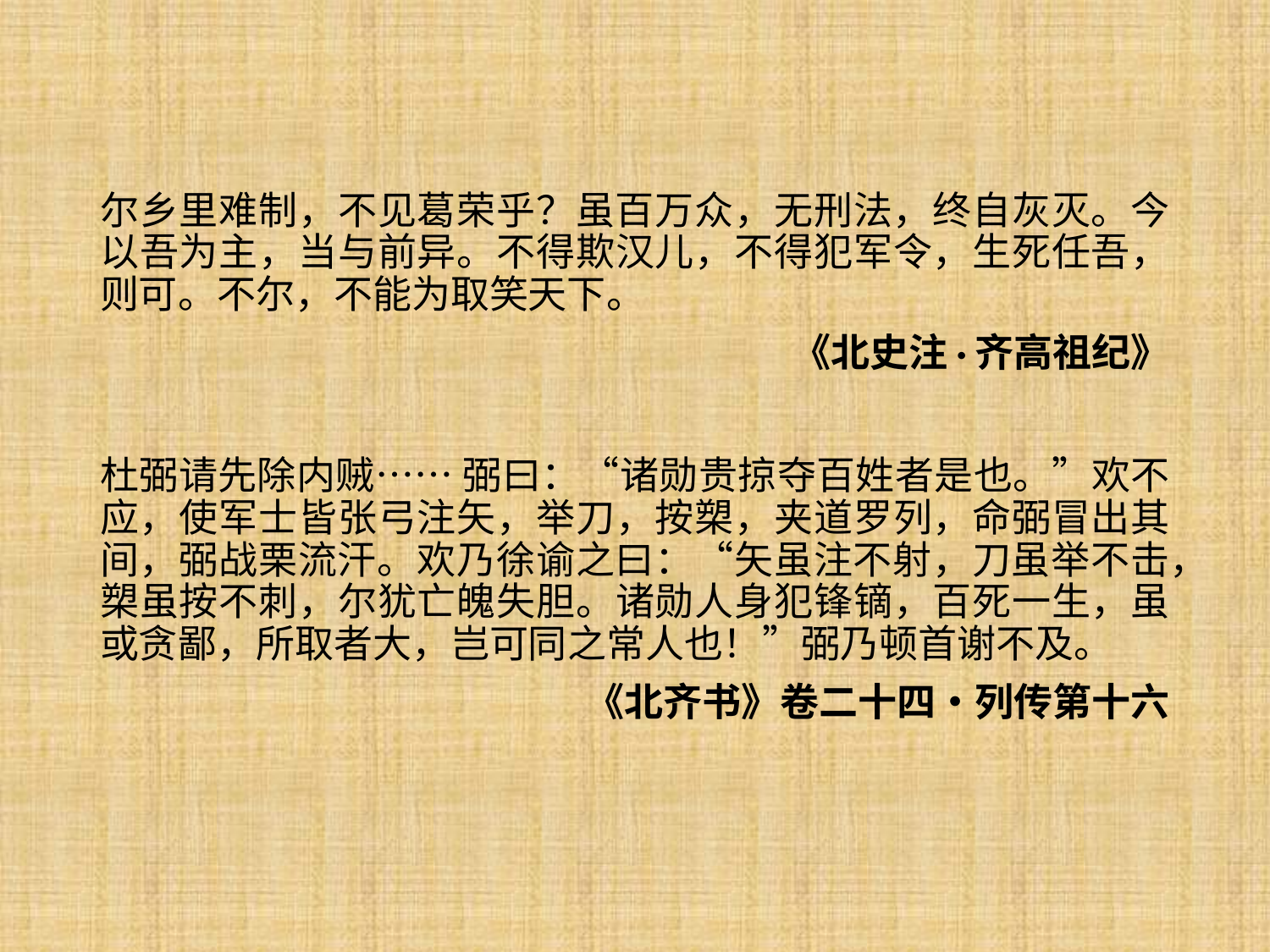

尔乡里难制，不见葛荣乎？虽百万众，无刑法，终自灰灭。今以吾为主，当与前异。不得欺汉儿，不得犯军令，生死任吾，则可。不尔，不能为取笑天下。
《北史注·齐高祖纪》

杜弼请先除内贼…… 弼曰：“诸勋贵掠夺百姓者是也。”欢不应，使军士皆张弓注矢，举刀，按槊，夹道罗列，命弼冒出其间，弼战栗流汗。欢乃徐谕之曰：“矢虽注不射，刀虽举不击，槊虽按不刺，尔犹亡魄失胆。诸勋人身犯锋镝，百死一生，虽或贪鄙，所取者大，岂可同之常人也！”弼乃顿首谢不及。
《北齐书》卷二十四‧列传第十六